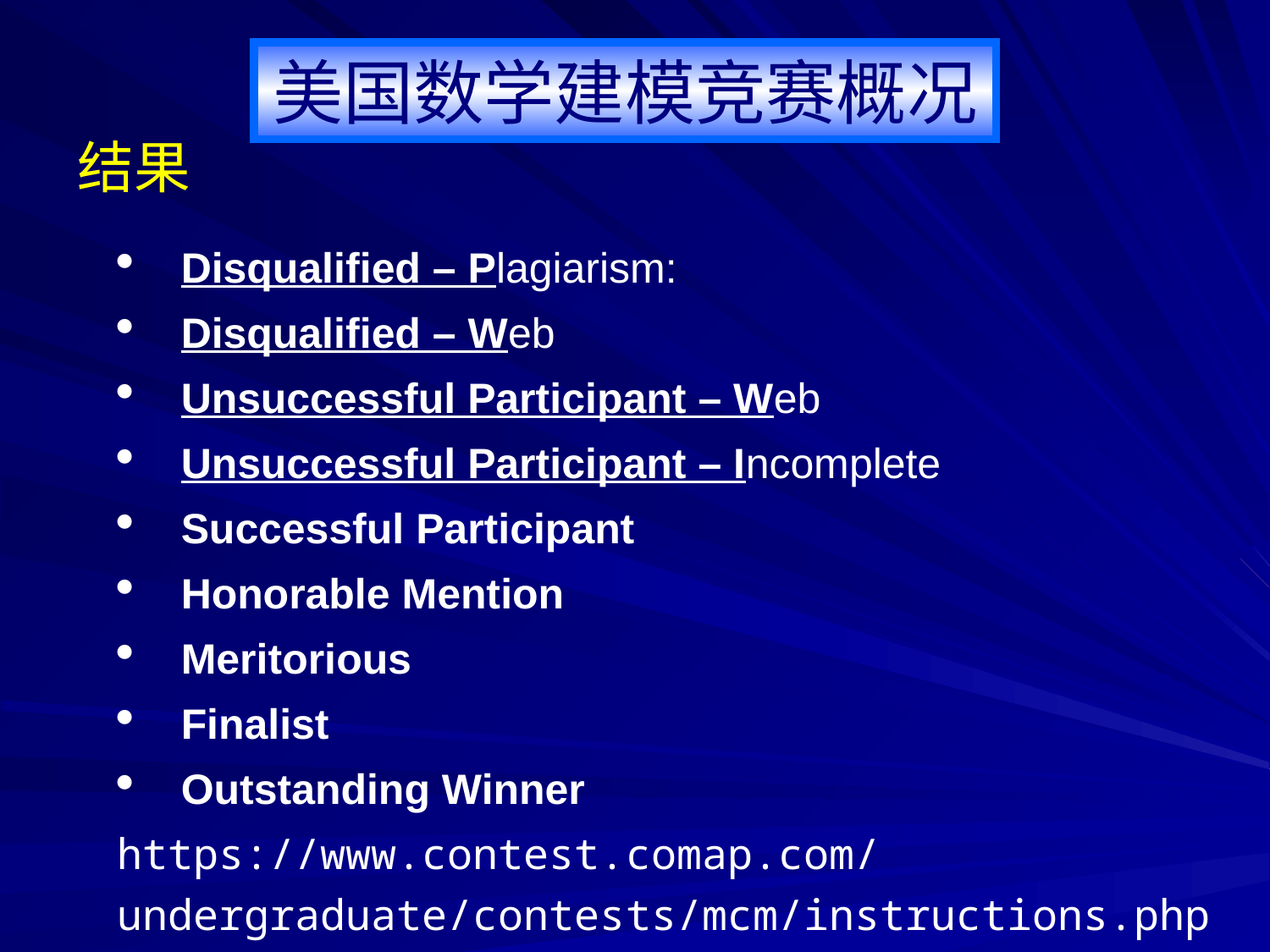

美国数学建模竞赛概况
结果
Disqualified – Plagiarism:
Disqualified – Web
Unsuccessful Participant – Web
Unsuccessful Participant – Incomplete
Successful Participant
Honorable Mention
Meritorious
Finalist
Outstanding Winner
https://www.contest.comap.com/undergraduate/contests/mcm/instructions.php